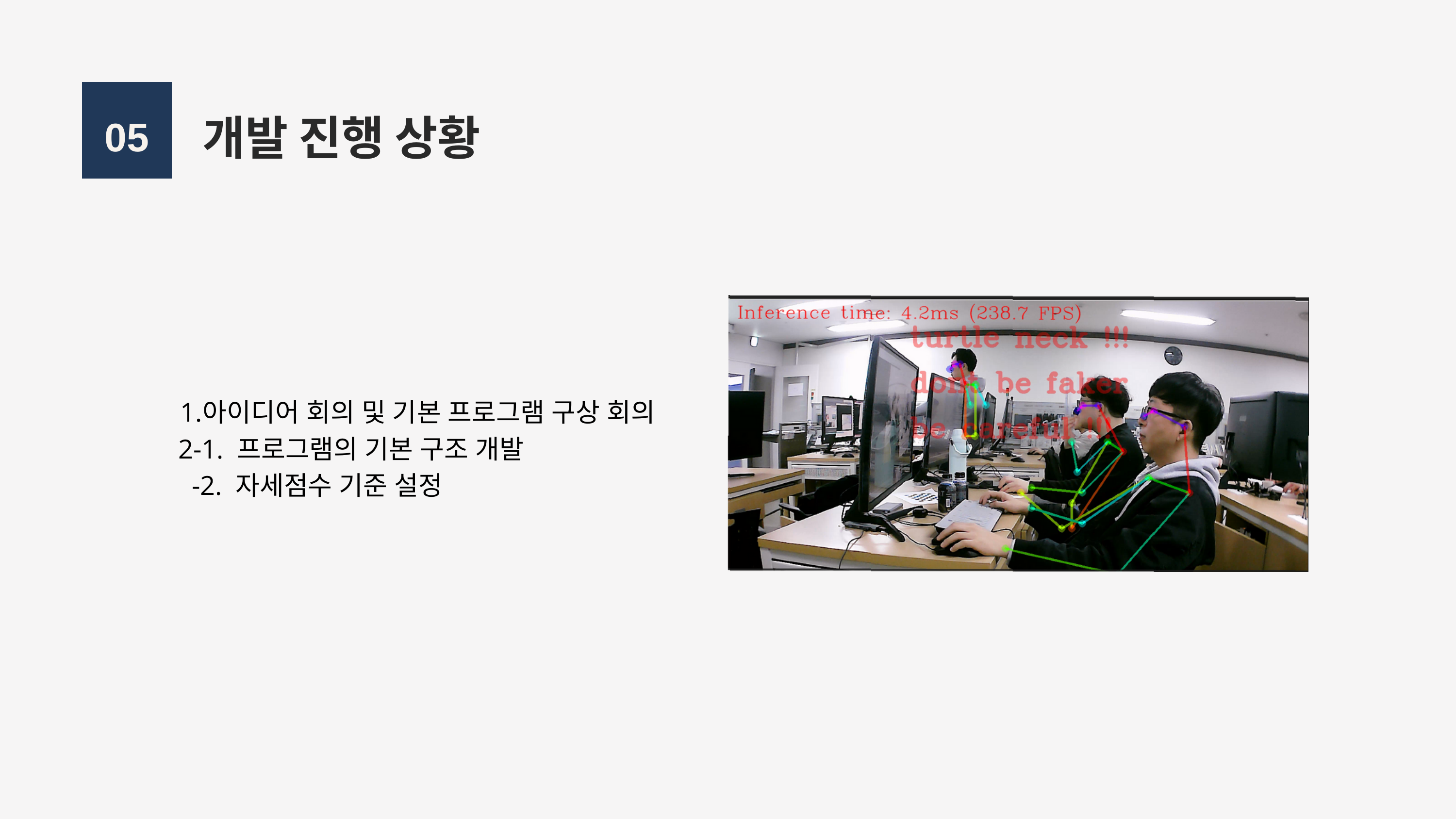

개발 진행 상황
05

아이디어 회의 및 기본 프로그램 구상 회의
   2-1. 프로그램의 기본 구조 개발
     -2. 자세점수 기준 설정